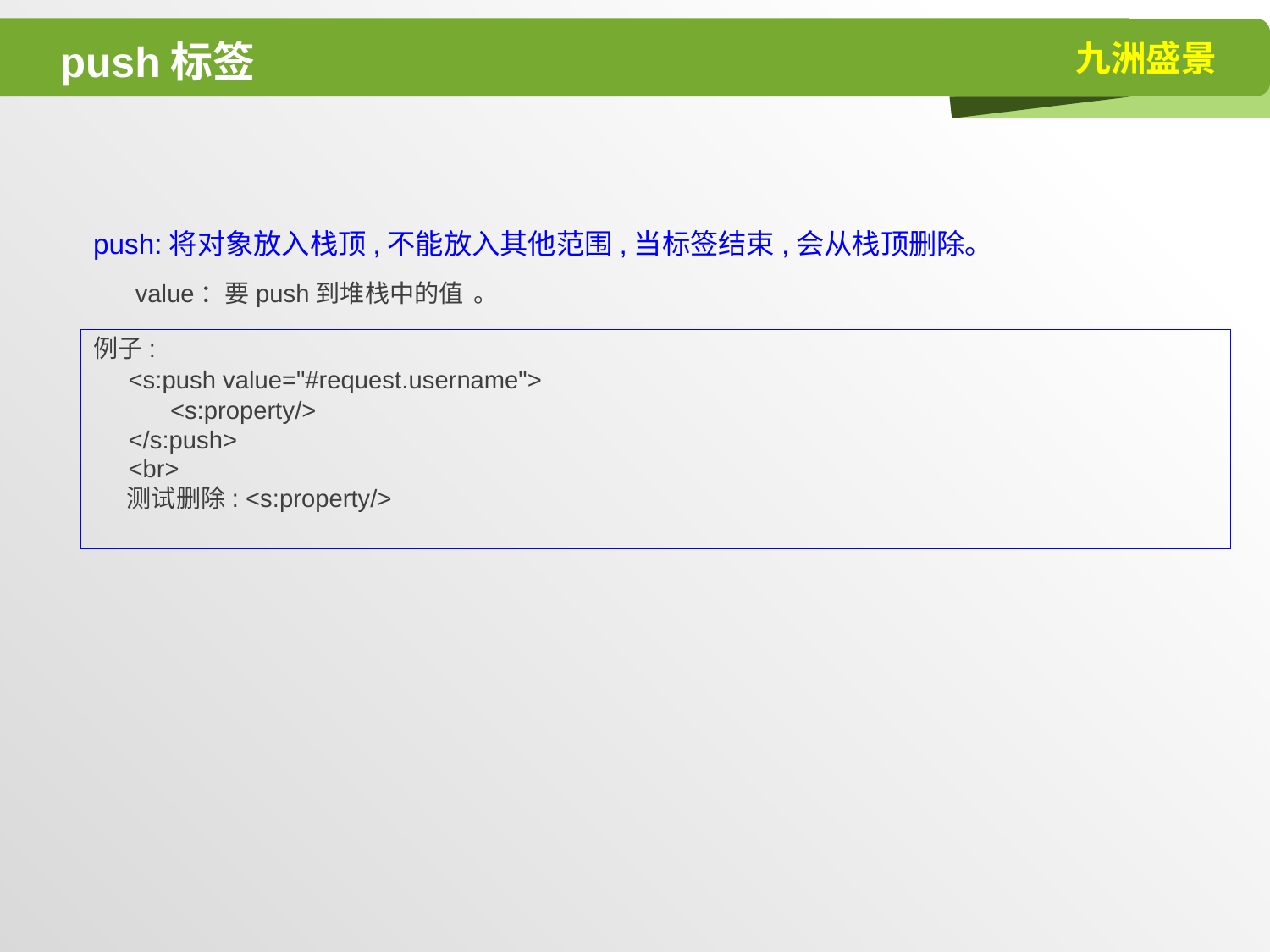

# push标签
push:将对象放入栈顶,不能放入其他范围,当标签结束,会从栈顶删除。
      value：要push到堆栈中的值 。
例子:
     <s:push value="#request.username">
           <s:property/>
     </s:push>
     <br>
     测试删除: <s:property/>